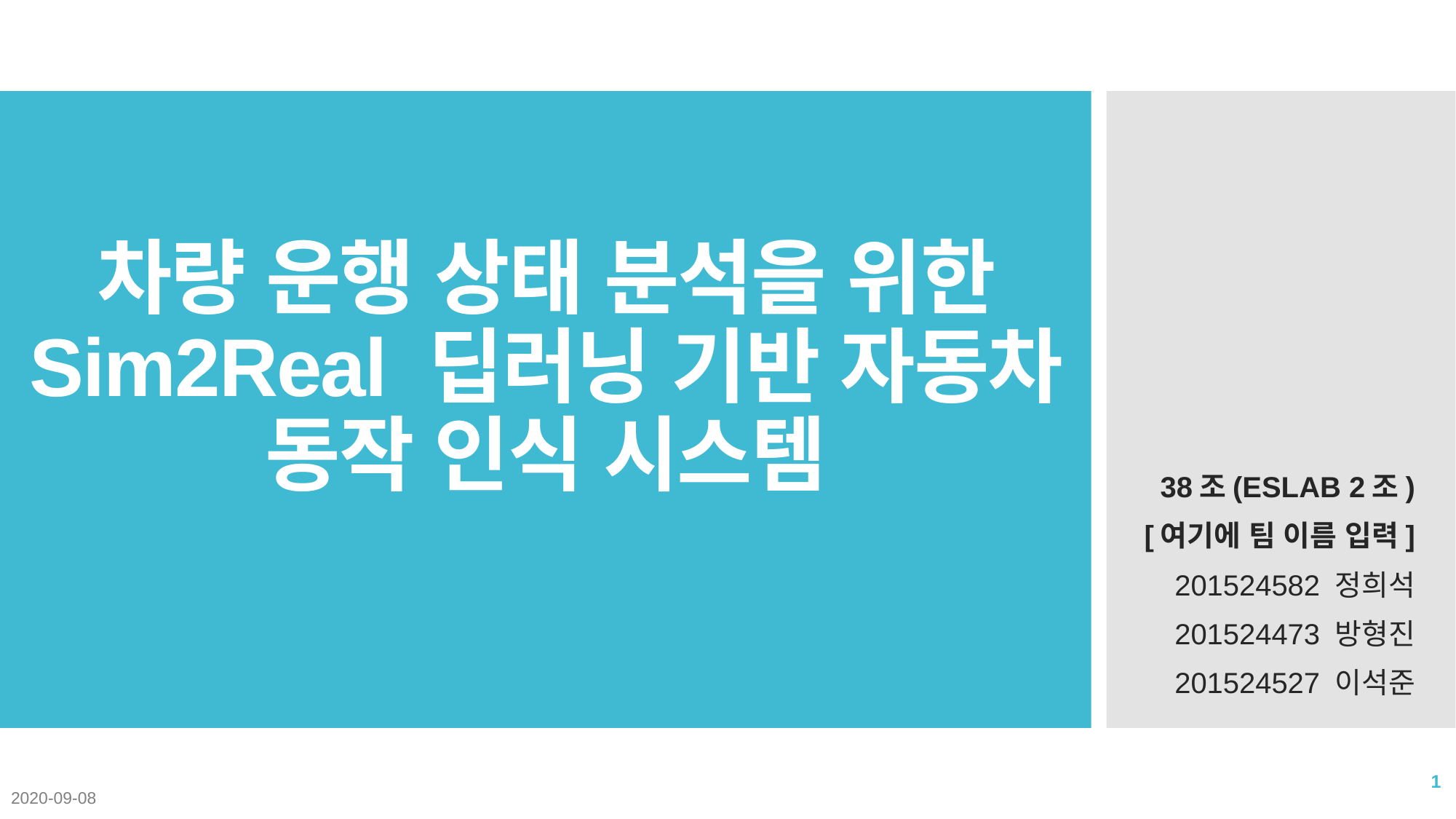

# 차량 운행 상태 분석을 위한 Sim2Real 딥러닝 기반 자동차 동작 인식 시스템
38조(ESLAB 2조)
 [여기에 팀 이름 입력]
201524582 정희석
201524473 방형진
201524527 이석준
1
2020-09-08